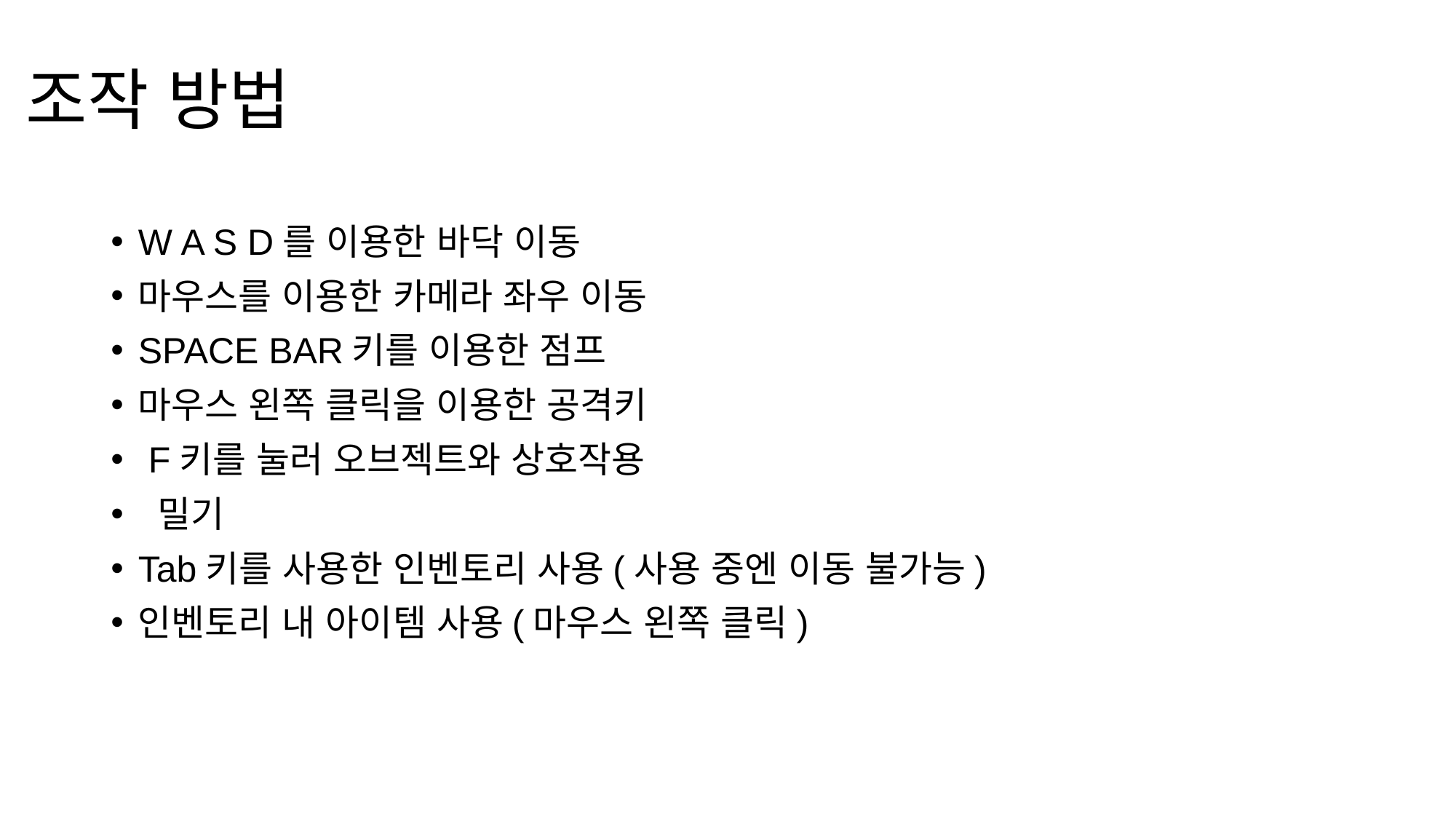

# 조작 방법
W A S D를 이용한 바닥 이동
마우스를 이용한 카메라 좌우 이동
SPACE BAR키를 이용한 점프
마우스 왼쪽 클릭을 이용한 공격키
 F키를 눌러 오브젝트와 상호작용
 밀기
Tab키를 사용한 인벤토리 사용(사용 중엔 이동 불가능)
인벤토리 내 아이템 사용(마우스 왼쪽 클릭)